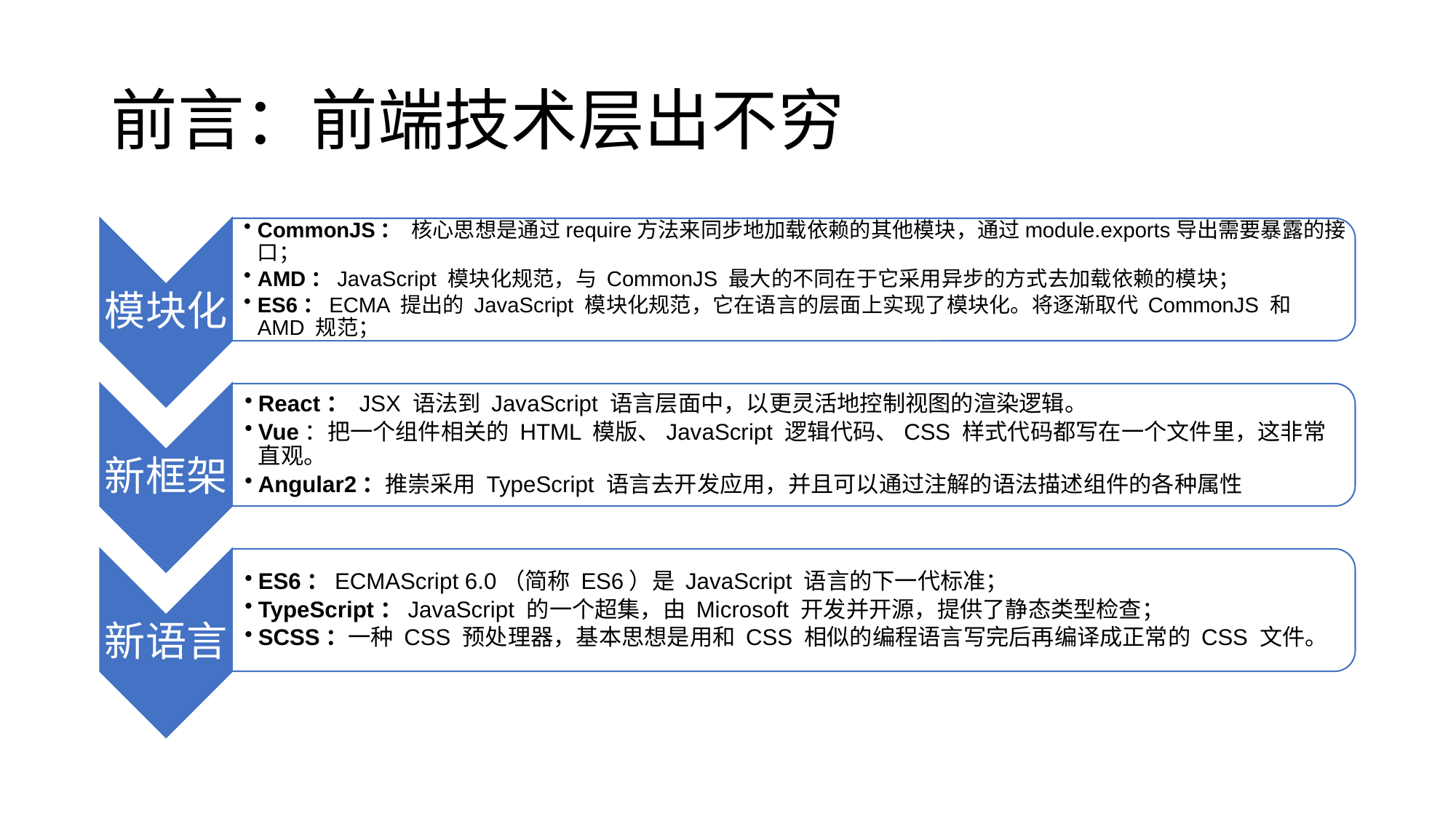

# 前言：前端技术层出不穷
模块化
CommonJS：  核心思想是通过require方法来同步地加载依赖的其他模块，通过module.exports导出需要暴露的接口；
AMD：JavaScript 模块化规范，与 CommonJS 最大的不同在于它采用异步的方式去加载依赖的模块；
ES6：ECMA 提出的 JavaScript 模块化规范，它在语言的层面上实现了模块化。将逐渐取代 CommonJS 和 AMD 规范；
新框架
React： JSX 语法到 JavaScript 语言层面中，以更灵活地控制视图的渲染逻辑。
Vue：把一个组件相关的 HTML 模版、JavaScript 逻辑代码、CSS 样式代码都写在一个文件里，这非常直观。
Angular2：推崇采用 TypeScript 语言去开发应用，并且可以通过注解的语法描述组件的各种属性
新语言
ES6：ECMAScript 6.0（简称 ES6）是 JavaScript 语言的下一代标准；
TypeScript：JavaScript 的一个超集，由 Microsoft 开发并开源，提供了静态类型检查；
SCSS：一种 CSS 预处理器，基本思想是用和 CSS 相似的编程语言写完后再编译成正常的 CSS 文件。